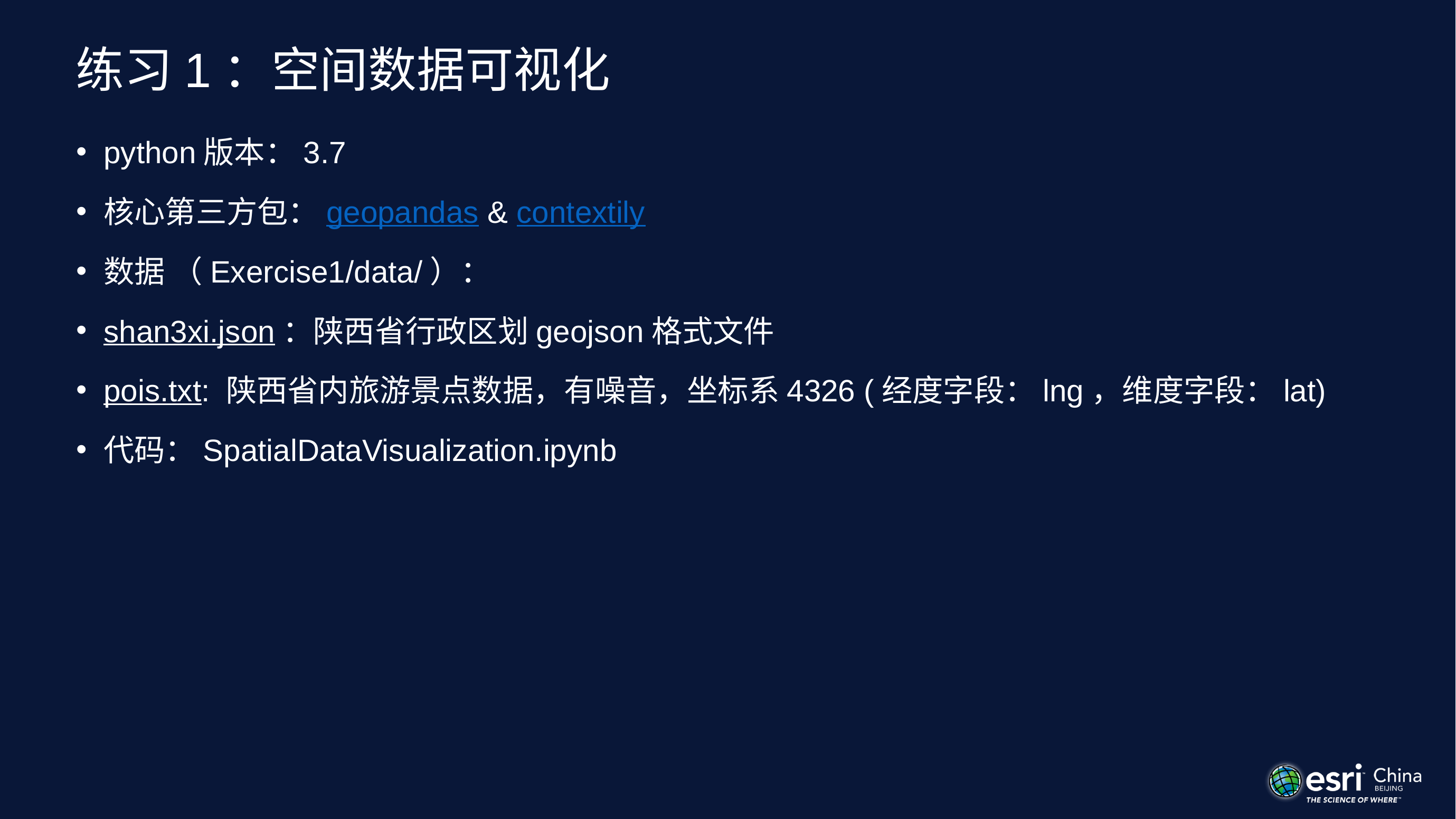

# 练习1：空间数据可视化
python版本：3.7
核心第三方包：geopandas & contextily
数据 （Exercise1/data/）：
shan3xi.json：陕西省行政区划geojson格式文件
pois.txt: 陕西省内旅游景点数据，有噪音，坐标系4326 (经度字段：lng，维度字段：lat)
代码：SpatialDataVisualization.ipynb